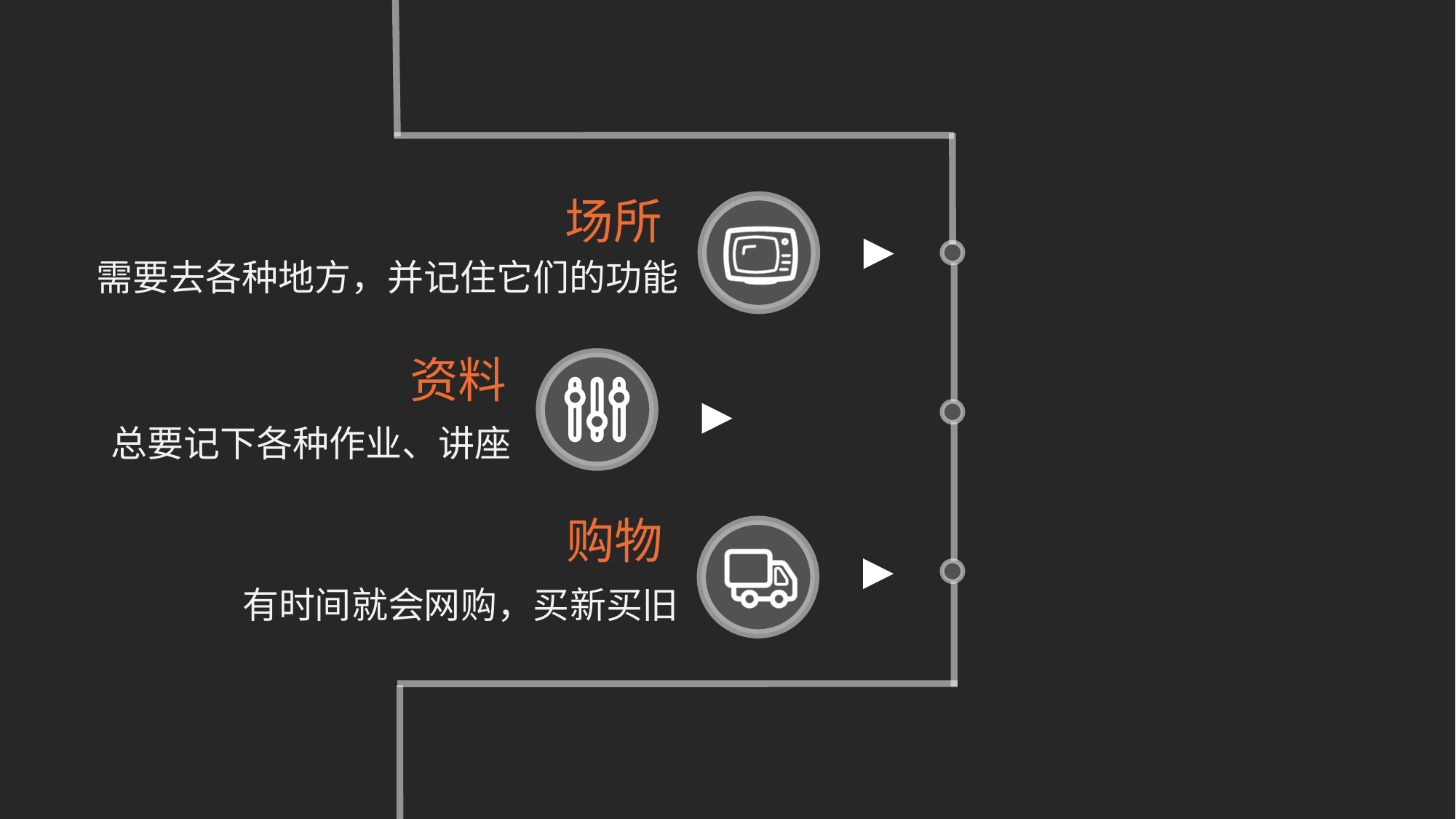

场所

需要去各种地方，并记住它们的功能

资料

总要记下各种作业、讲座

购物

有时间就会网购，买新买旧